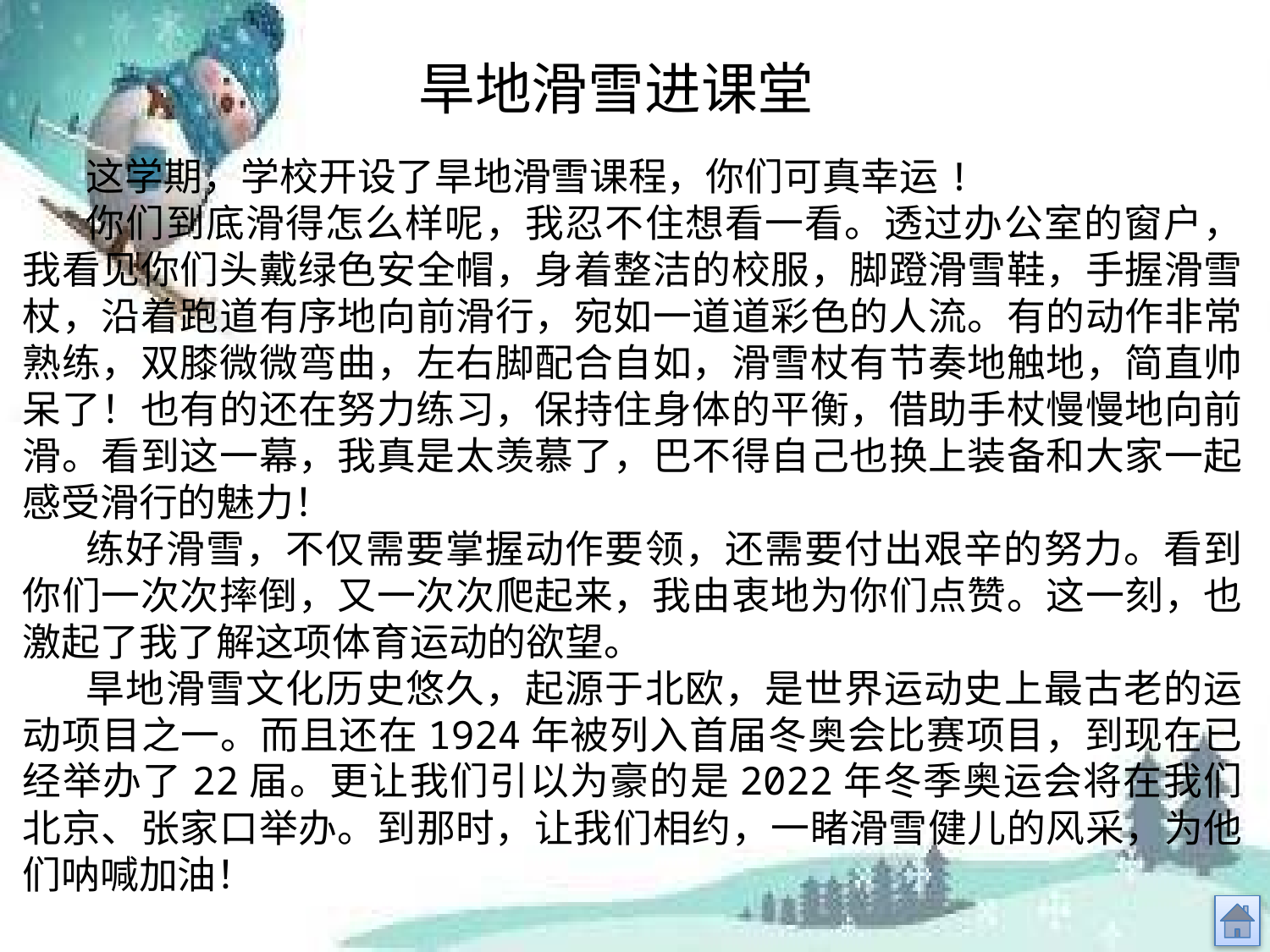

# 旱地滑雪进课堂
这学期，学校开设了旱地滑雪课程，你们可真幸运!
你们到底滑得怎么样呢，我忍不住想看一看。透过办公室的窗户，我看见你们头戴绿色安全帽，身着整洁的校服，脚蹬滑雪鞋，手握滑雪杖，沿着跑道有序地向前滑行，宛如一道道彩色的人流。有的动作非常熟练，双膝微微弯曲，左右脚配合自如，滑雪杖有节奏地触地，简直帅呆了！也有的还在努力练习，保持住身体的平衡，借助手杖慢慢地向前滑。看到这一幕，我真是太羡慕了，巴不得自己也换上装备和大家一起感受滑行的魅力！
练好滑雪，不仅需要掌握动作要领，还需要付出艰辛的努力。看到你们一次次摔倒，又一次次爬起来，我由衷地为你们点赞。这一刻，也激起了我了解这项体育运动的欲望。
旱地滑雪文化历史悠久，起源于北欧，是世界运动史上最古老的运动项目之一。而且还在1924年被列入首届冬奥会比赛项目，到现在已经举办了22届。更让我们引以为豪的是2022年冬季奥运会将在我们北京、张家口举办。到那时，让我们相约，一睹滑雪健儿的风采，为他们呐喊加油！